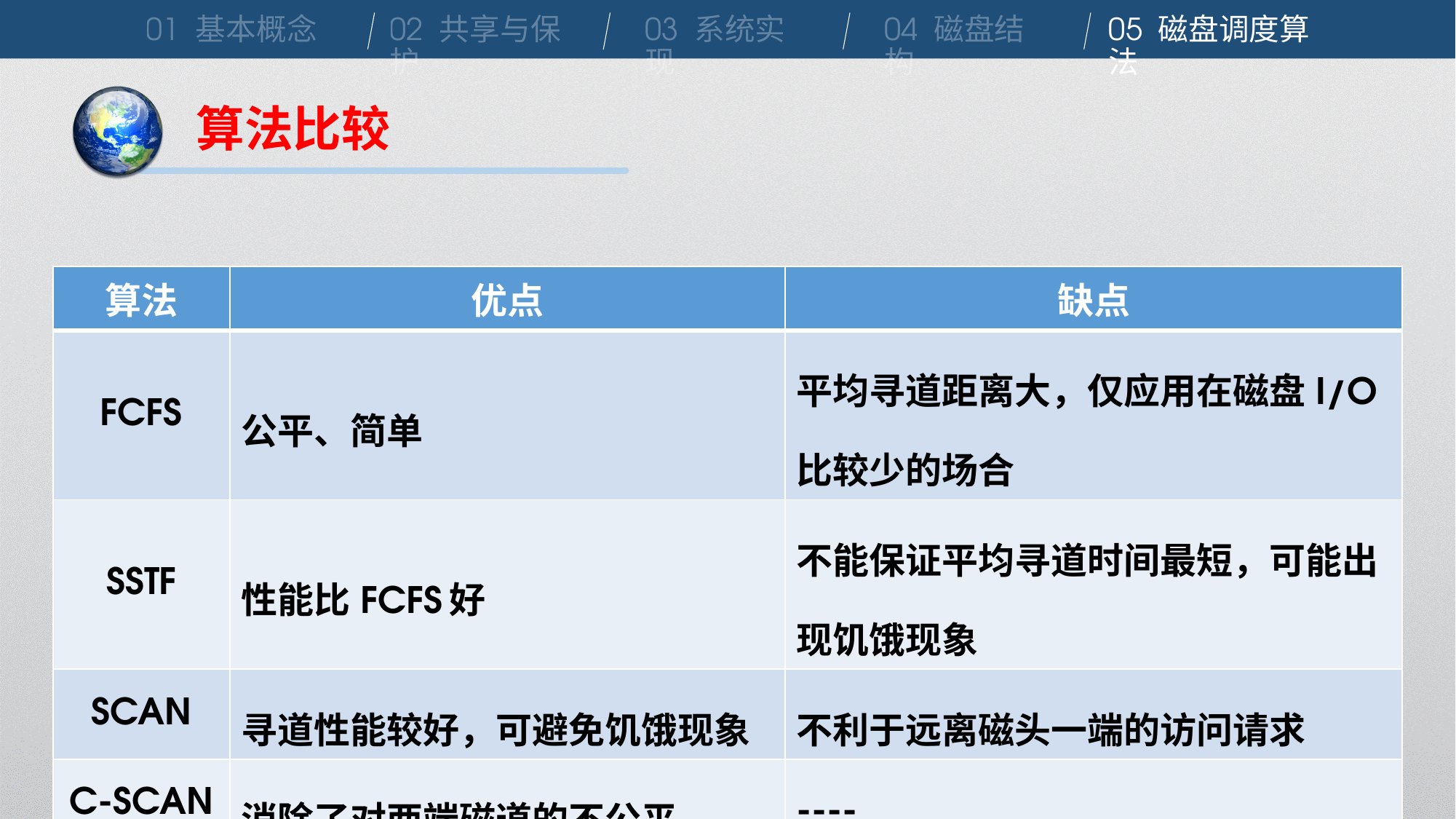

01 基本概念
02 共享与保护
03 系统实现
04 磁盘结构
05 磁盘调度算法
算法比较
| 算法 | 优点 | 缺点 |
| --- | --- | --- |
| FCFS | 公平、简单 | 平均寻道距离大，仅应用在磁盘I/O比较少的场合 |
| SSTF | 性能比FCFS好 | 不能保证平均寻道时间最短，可能出现饥饿现象 |
| SCAN | 寻道性能较好，可避免饥饿现象 | 不利于远离磁头一端的访问请求 |
| C-SCAN | 消除了对两端磁道的不公平 | ---- |